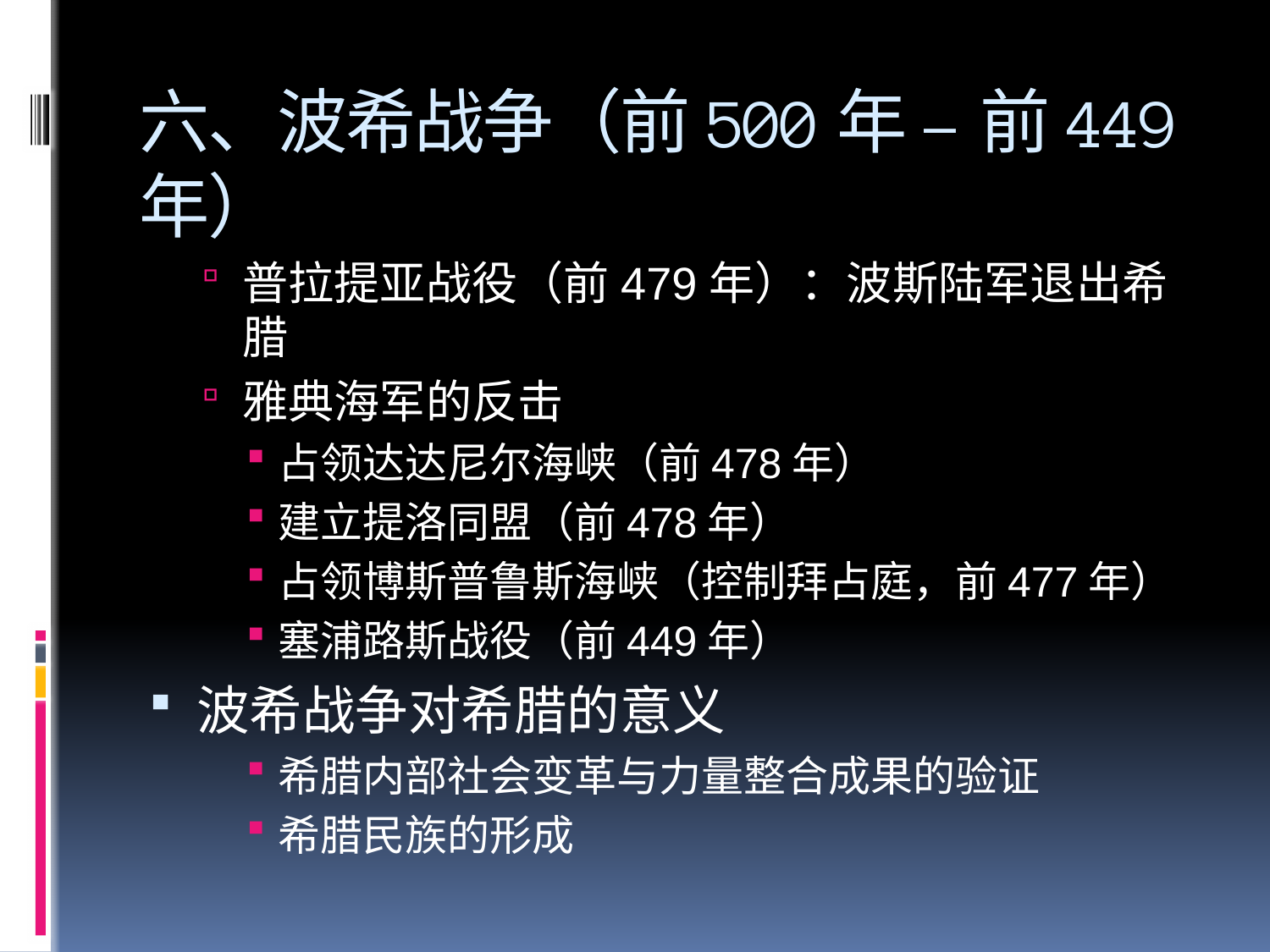

# 六、波希战争（前500年-前449年）
普拉提亚战役（前479年）：波斯陆军退出希腊
雅典海军的反击
占领达达尼尔海峡（前478年）
建立提洛同盟（前478年）
占领博斯普鲁斯海峡（控制拜占庭，前477年）
塞浦路斯战役（前449年）
波希战争对希腊的意义
希腊内部社会变革与力量整合成果的验证
希腊民族的形成